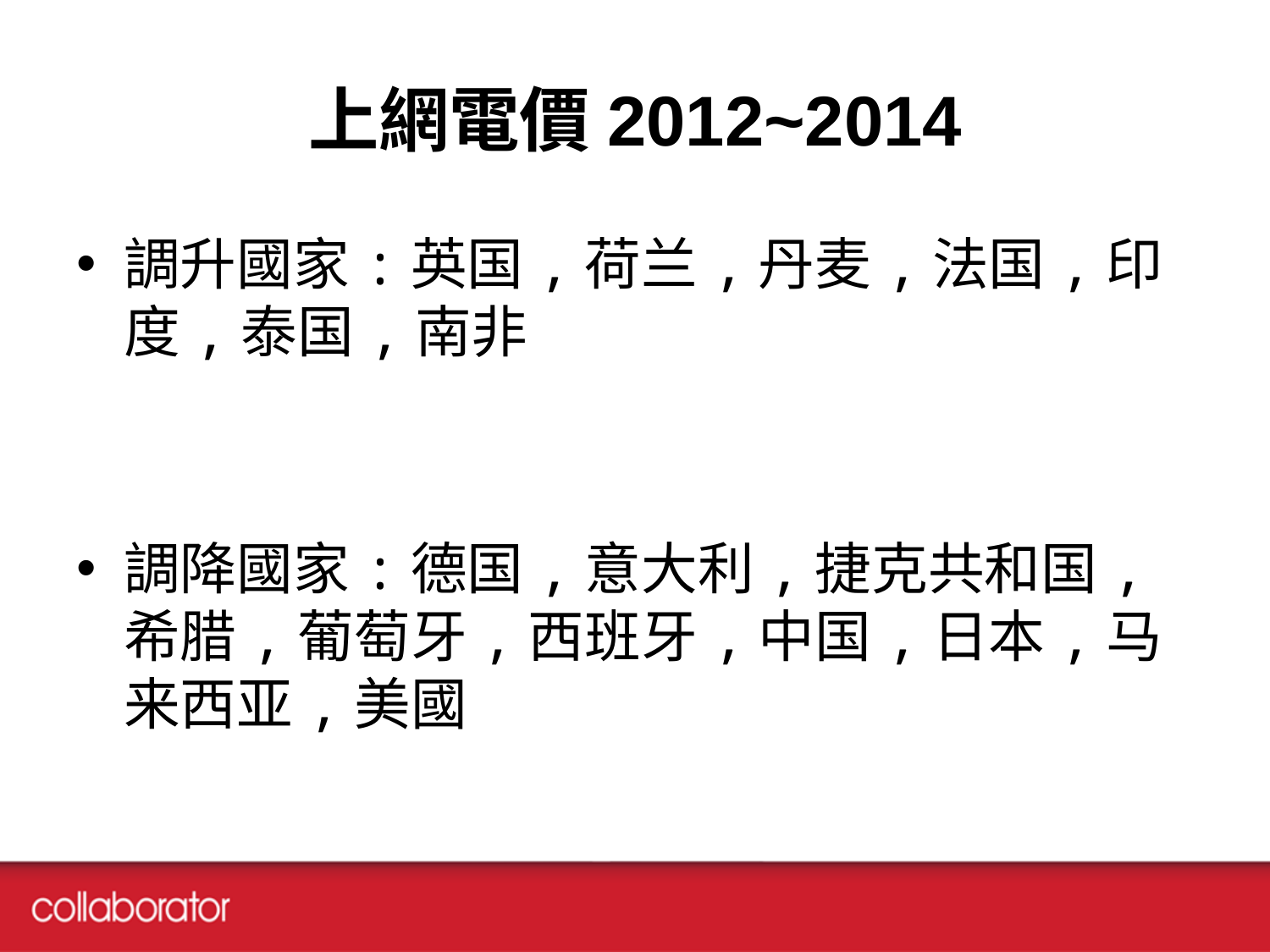

# 上網電價2012~2014
調升國家:英国,荷兰,丹麦,法国,印度,泰国,南非

調降國家:德国,意大利,捷克共和国,希腊,葡萄牙,西班牙,中国,日本,马来西亚,美國
59